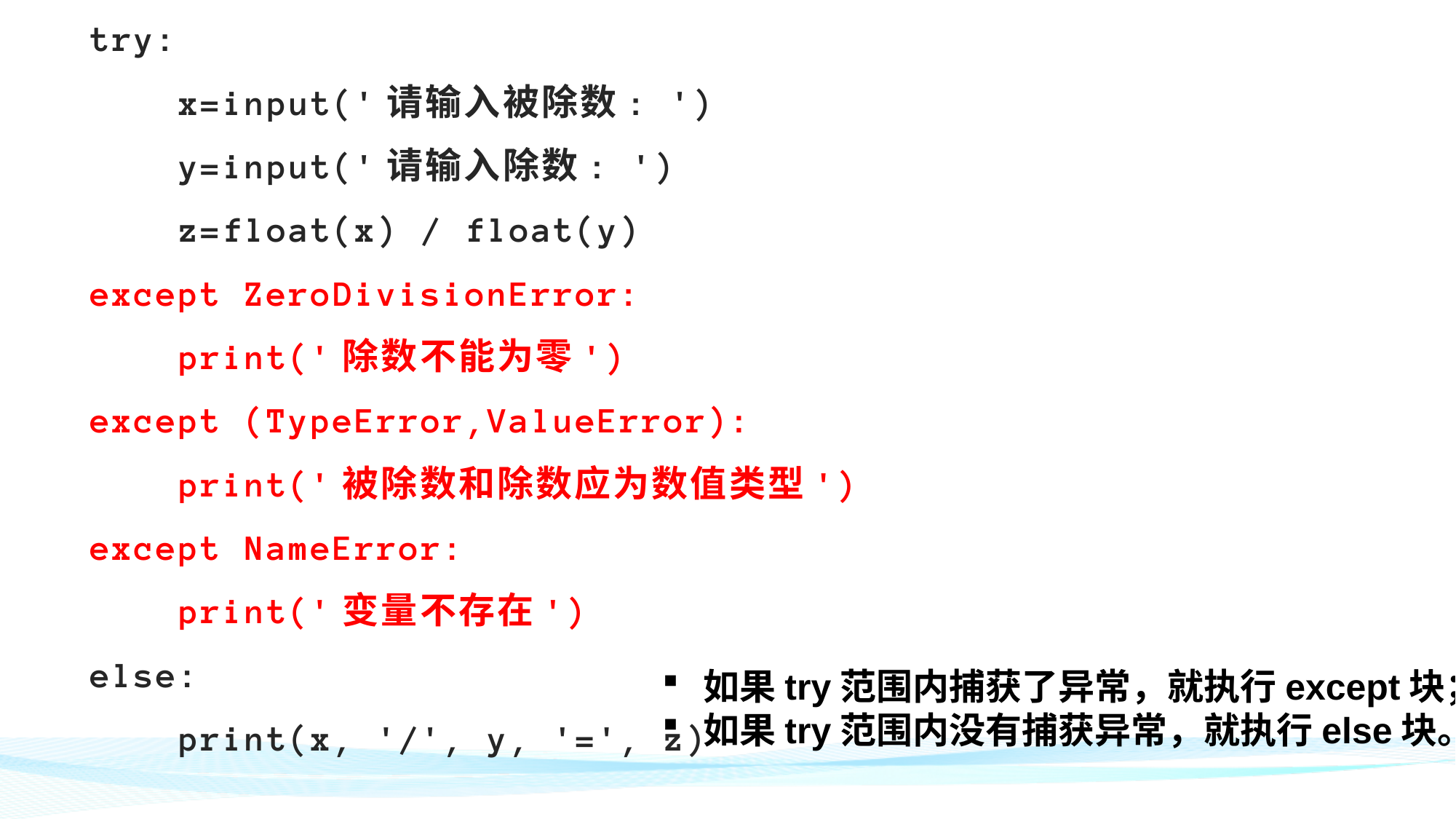

try:
    x=input('请输入被除数: ')
    y=input('请输入除数: ')
    z=float(x) / float(y)
except ZeroDivisionError:
    print('除数不能为零')
except (TypeError,ValueError):
    print('被除数和除数应为数值类型')
except NameError:
    print('变量不存在')
else:
    print(x, '/', y, '=', z)
如果try范围内捕获了异常，就执行except块；
如果try范围内没有捕获异常，就执行else块。